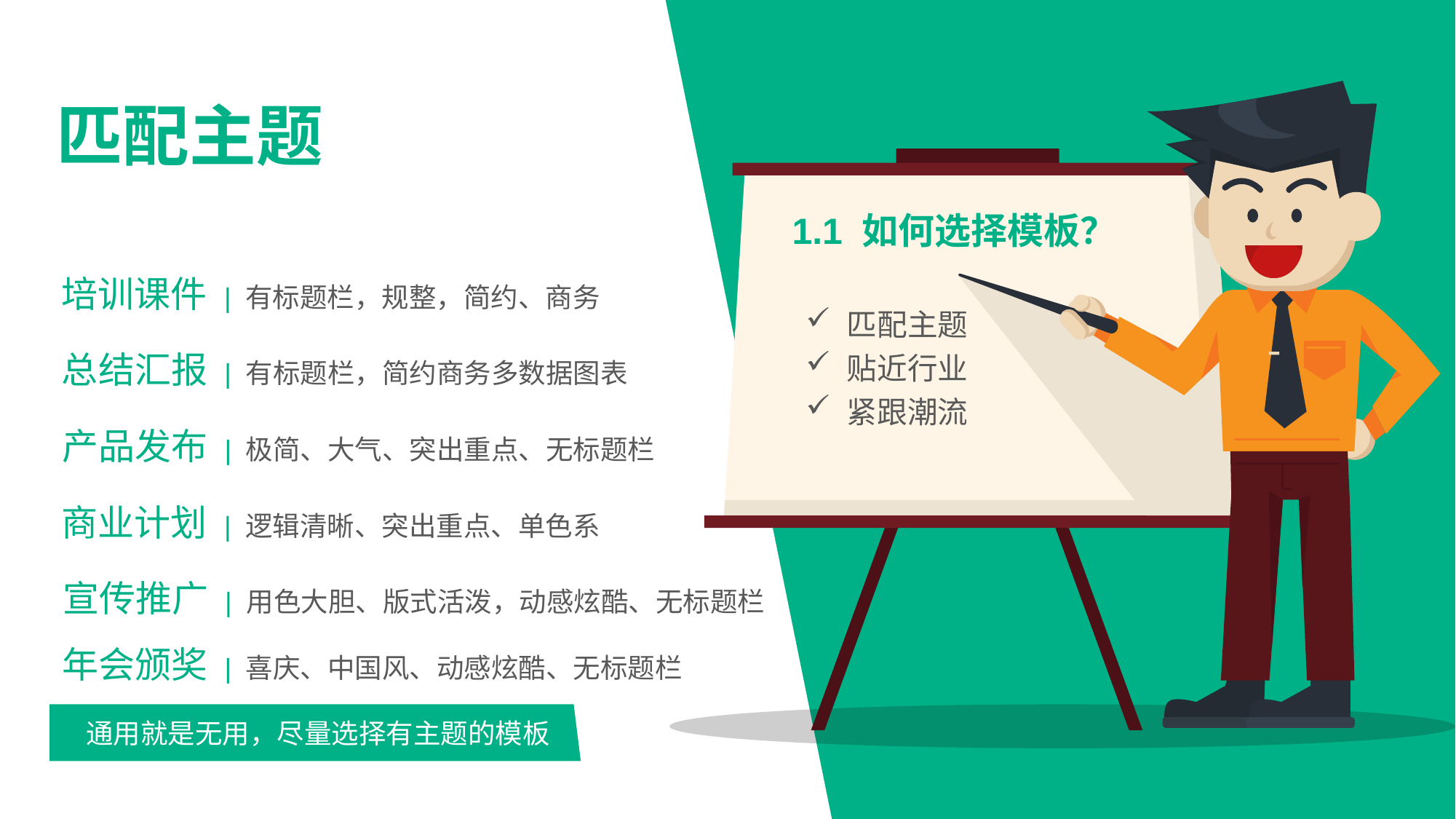

匹配主题
1.1 如何选择模板？
培训课件 | 有标题栏，规整，简约、商务
匹配主题
贴近行业
紧跟潮流
总结汇报 | 有标题栏，简约商务多数据图表
产品发布 | 极简、大气、突出重点、无标题栏
商业计划 | 逻辑清晰、突出重点、单色系
宣传推广 | 用色大胆、版式活泼，动感炫酷、无标题栏
年会颁奖 | 喜庆、中国风、动感炫酷、无标题栏

通用就是无用，尽量选择有主题的模板